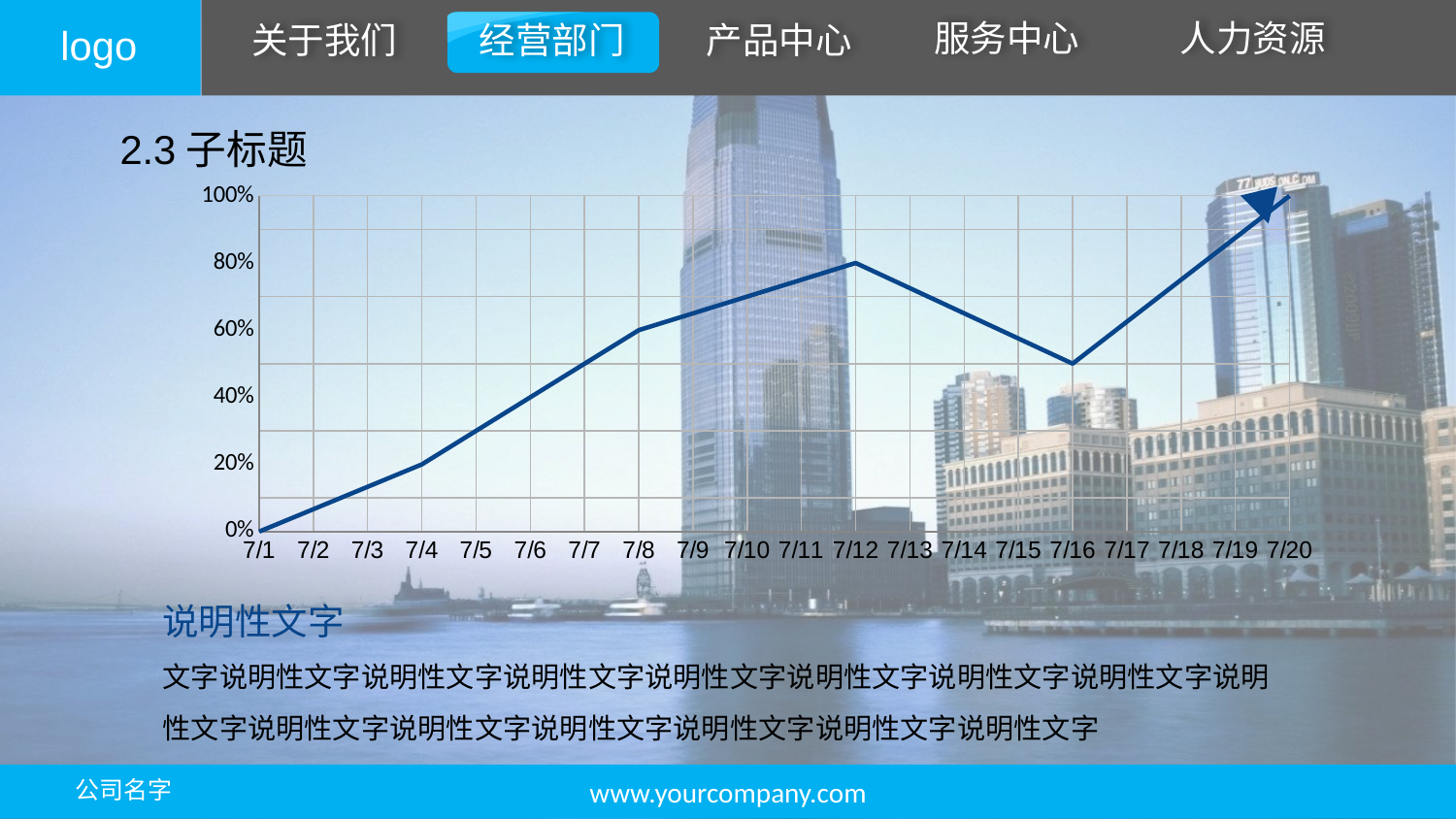

2.3子标题

### Chart

| Category | 系列 1 |
|---|---|
| 41821 | 0.0 |
| 41824 | 0.2 |
| 41828 | 0.6 |
| 41832 | 0.8 |
| 41836 | 0.5 |
| 41840 | 1.0 |
|  | None |
说明性文字
文字说明性文字说明性文字说明性文字说明性文字说明性文字说明性文字说明性文字说明性文字说明性文字说明性文字说明性文字说明性文字说明性文字说明性文字